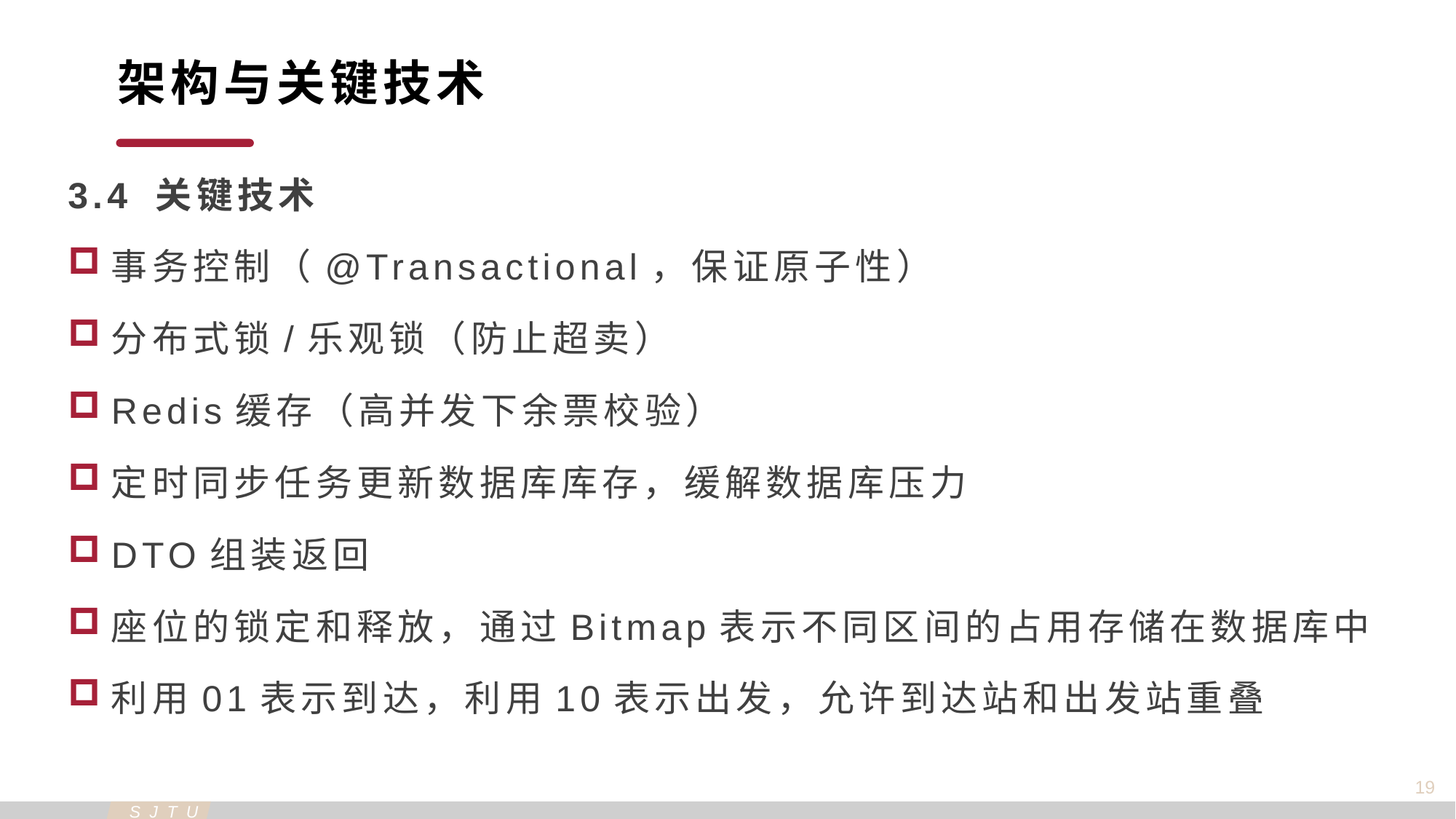

架构与关键技术
3.4 关键技术
事务控制（@Transactional，保证原子性）
分布式锁/乐观锁（防止超卖）
Redis缓存（高并发下余票校验）
定时同步任务更新数据库库存，缓解数据库压力
DTO组装返回
座位的锁定和释放，通过Bitmap表示不同区间的占用存储在数据库中
利用01表示到达，利用10表示出发，允许到达站和出发站重叠

19